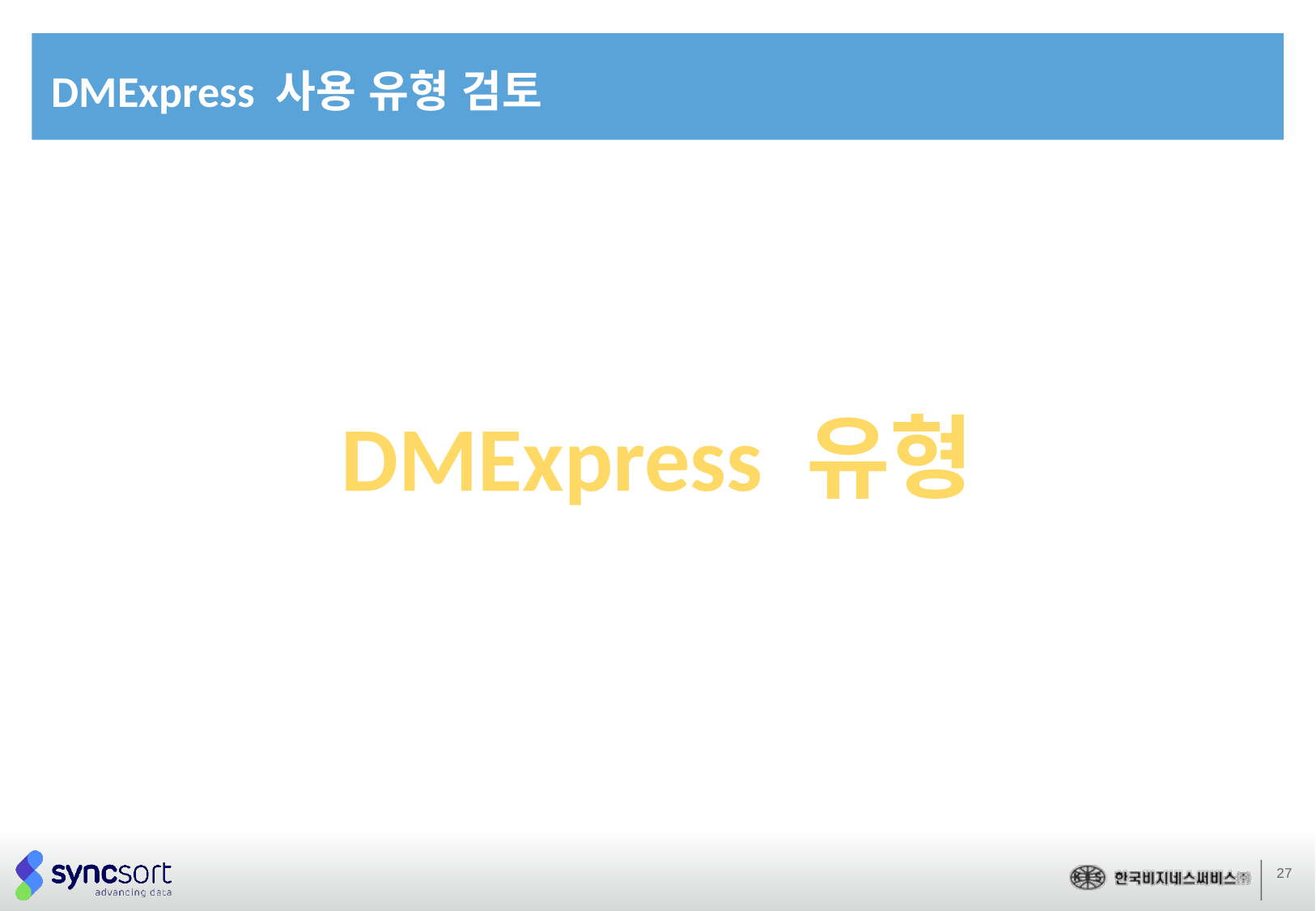

# DMExpress 사용 유형 검토
DMExpress 유형